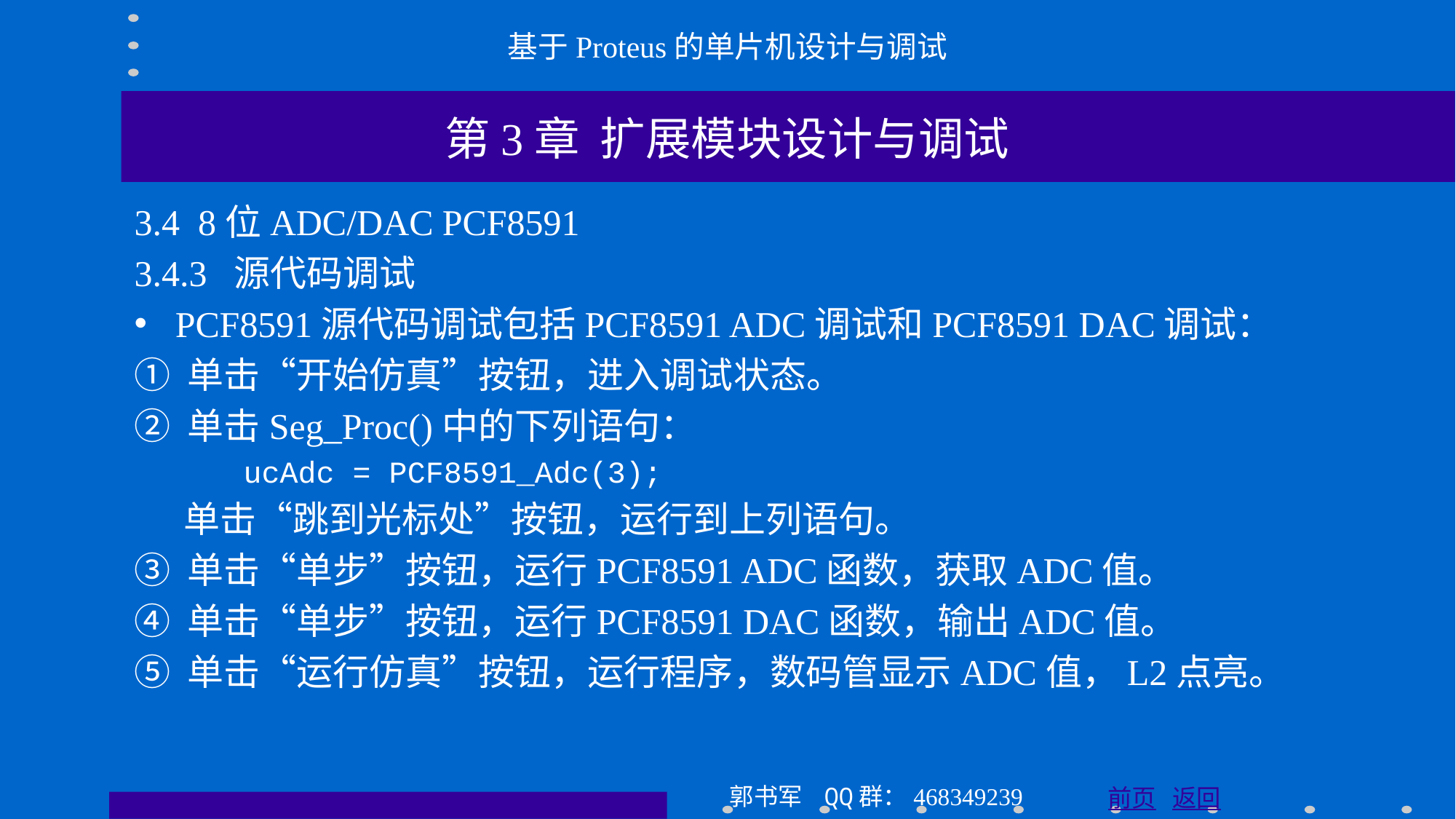

基于Proteus的单片机设计与调试
第3章  扩展模块设计与调试
3.4  8位ADC/DAC PCF8591
3.4.3  源代码调试
PCF8591源代码调试包括PCF8591 ADC调试和PCF8591 DAC调试：
① 单击“开始仿真”按钮，进入调试状态。
② 单击Seg_Proc()中的下列语句：
      ucAdc = PCF8591_Adc(3);
     单击“跳到光标处”按钮，运行到上列语句。
③ 单击“单步”按钮，运行PCF8591 ADC函数，获取ADC值。
④ 单击“单步”按钮，运行PCF8591 DAC函数，输出ADC值。
⑤ 单击“运行仿真”按钮，运行程序，数码管显示ADC值，L2点亮。

郭书军   QQ群：468349239
前页   返回